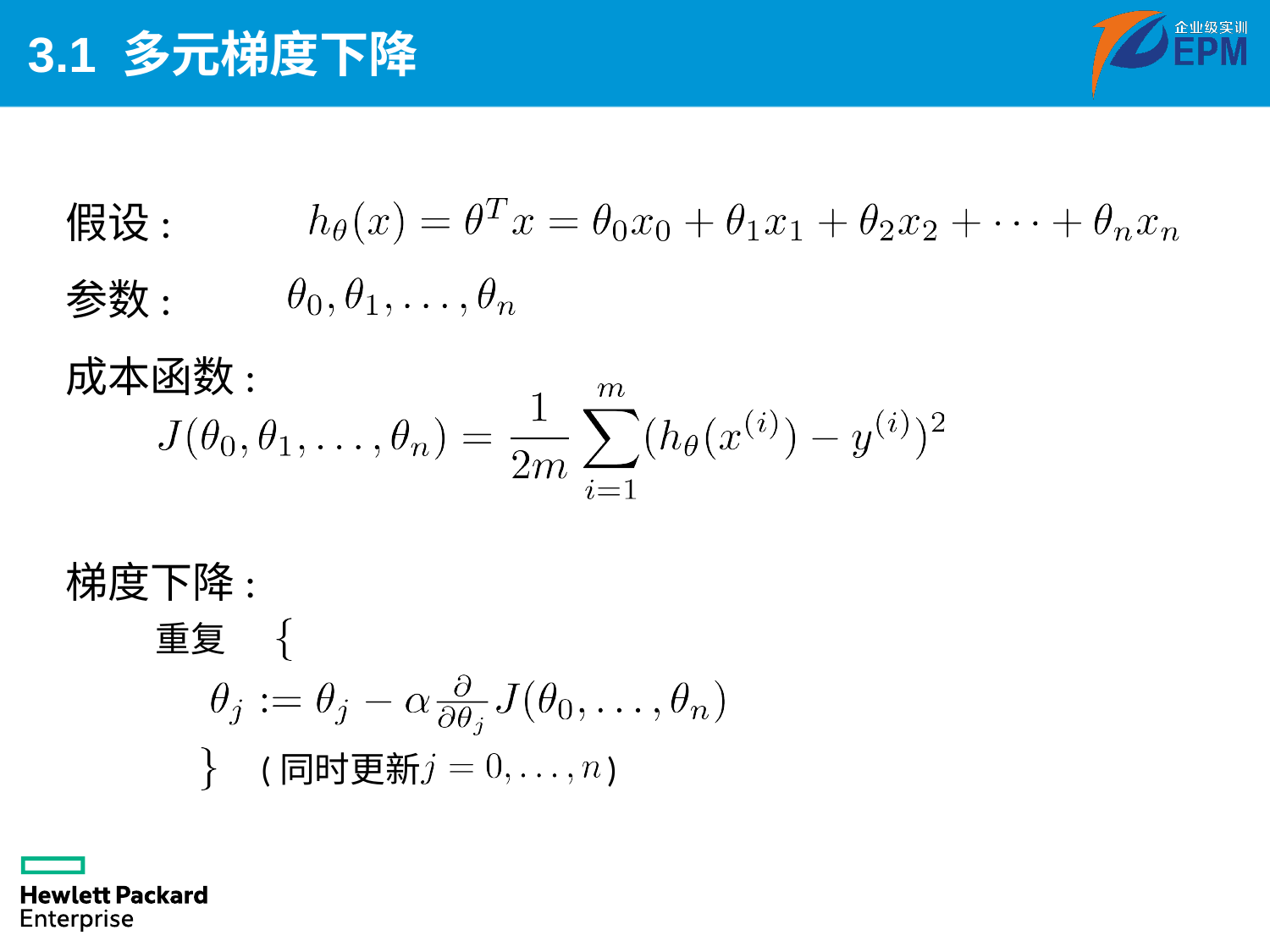

# 3.1 多元梯度下降
假设:
参数:
成本函数:

梯度下降:
重复

(同时更新
)